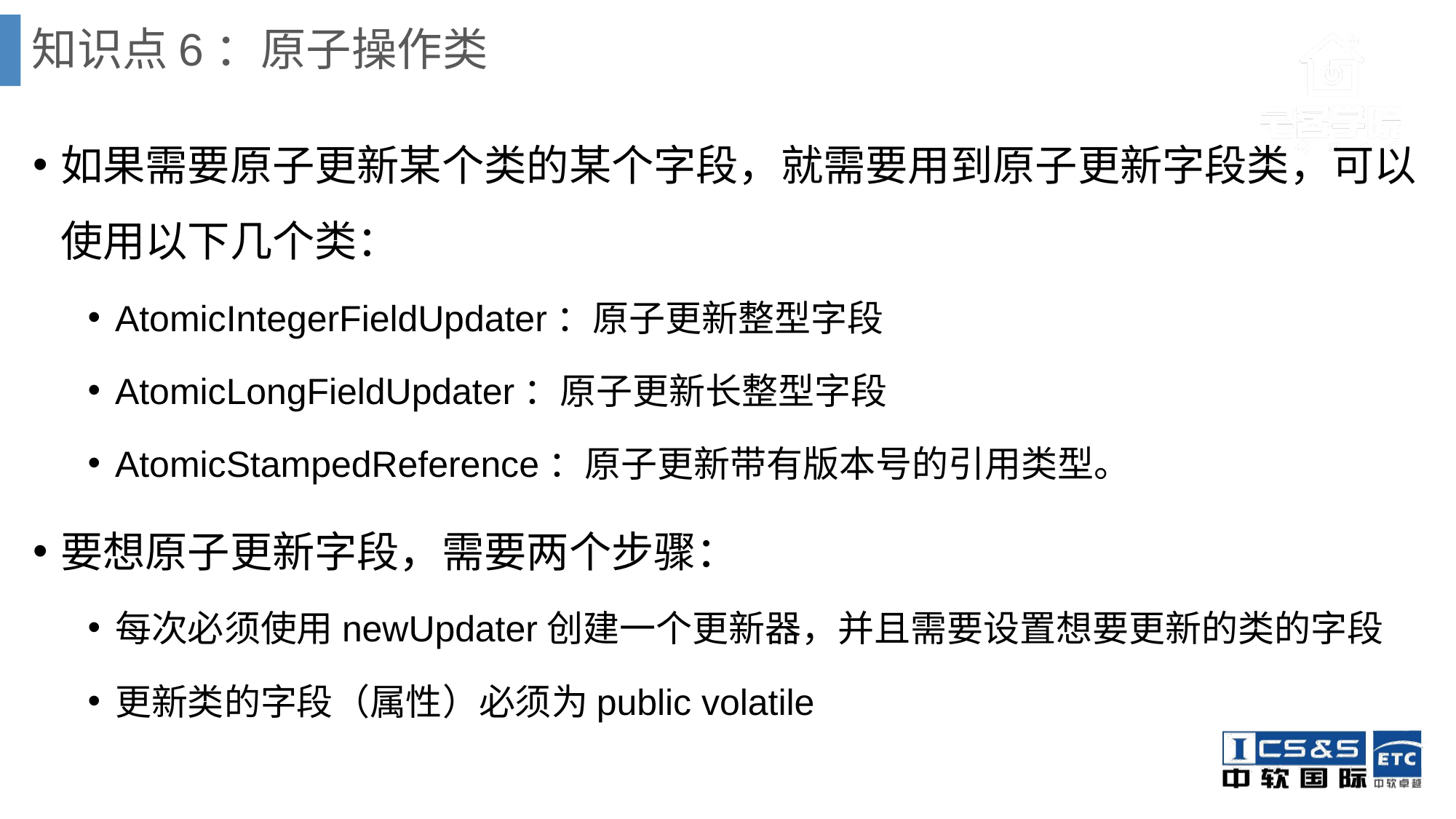

# 知识点6：原子操作类
如果需要原子更新某个类的某个字段，就需要用到原子更新字段类，可以使用以下几个类：
AtomicIntegerFieldUpdater：原子更新整型字段
AtomicLongFieldUpdater：原子更新长整型字段
AtomicStampedReference：原子更新带有版本号的引用类型。
要想原子更新字段，需要两个步骤：
每次必须使用newUpdater创建一个更新器，并且需要设置想要更新的类的字段
更新类的字段（属性）必须为public volatile